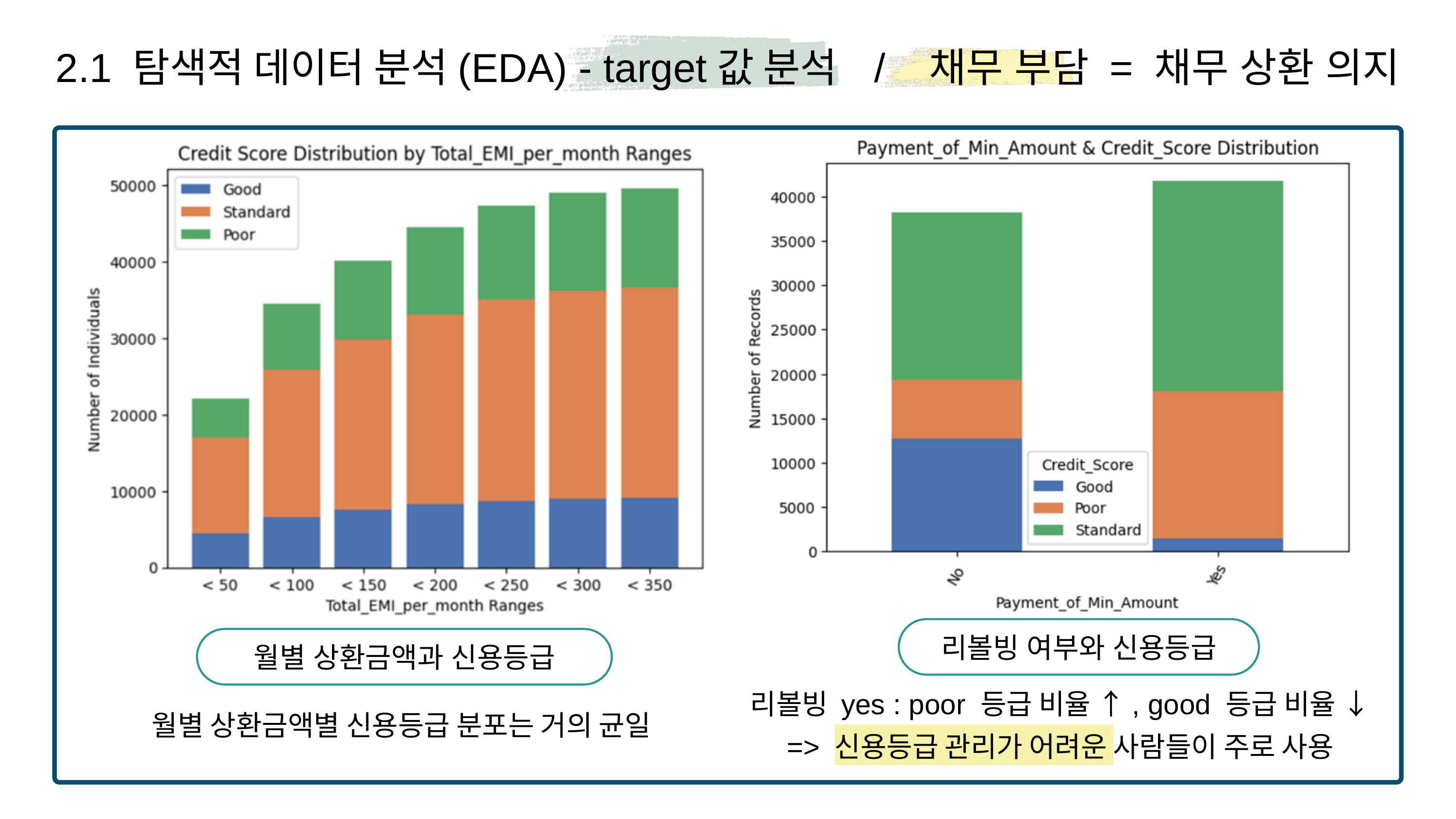

2.1 탐색적 데이터 분석(EDA) - target값 분석   /   채무 부담 = 채무 상환 의지

리볼빙 여부와 신용등급
월별 상환금액과 신용등급
리볼빙 yes : poor 등급 비율 ↑, good 등급 비율 ↓
=> 신용등급 관리가 어려운 사람들이 주로 사용
월별 상환금액별 신용등급 분포는 거의 균일